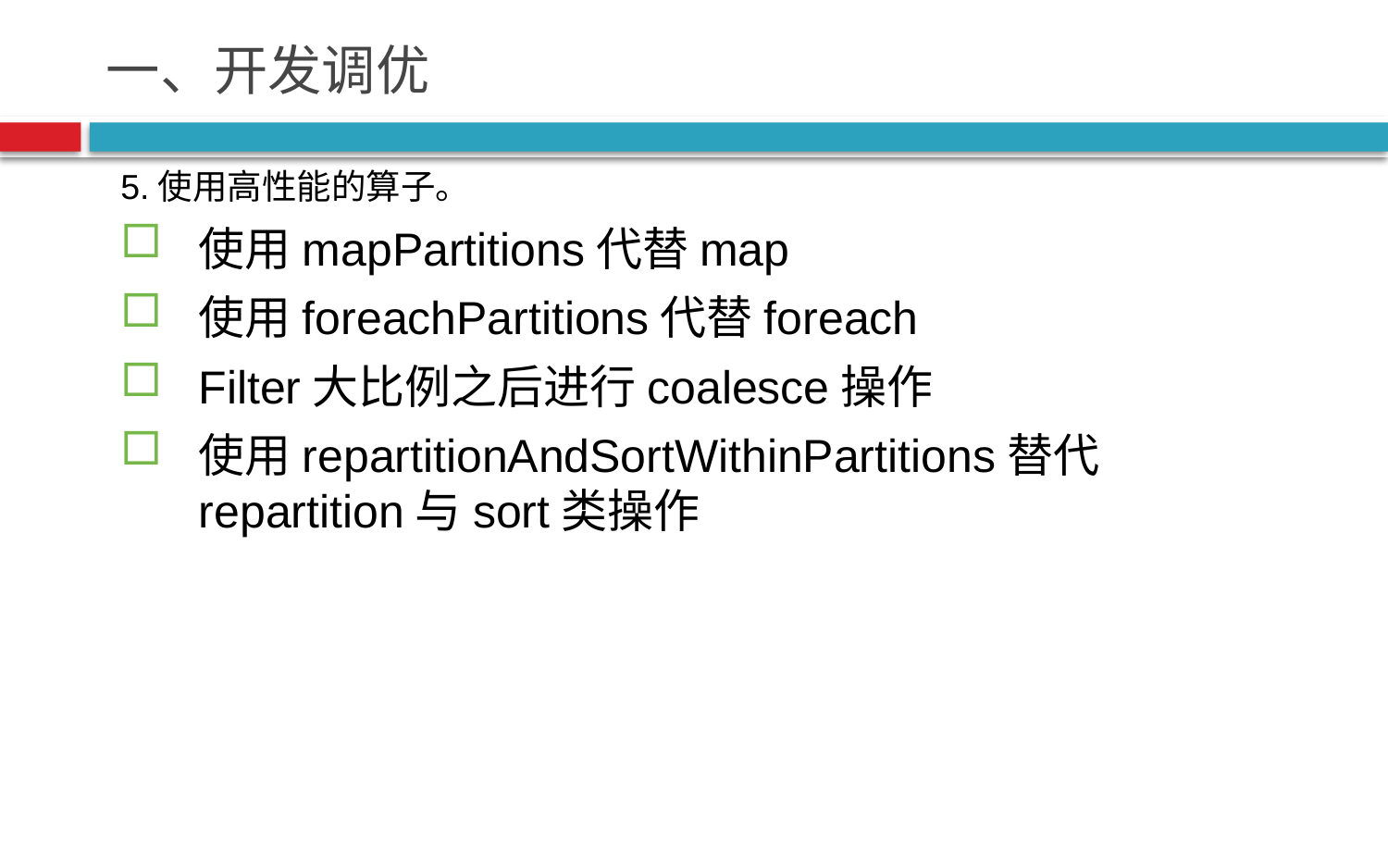

# 一、开发调优
5.使用高性能的算子。
使用mapPartitions代替map
使用foreachPartitions代替foreach
Filter大比例之后进行coalesce操作
使用repartitionAndSortWithinPartitions替代repartition与sort类操作